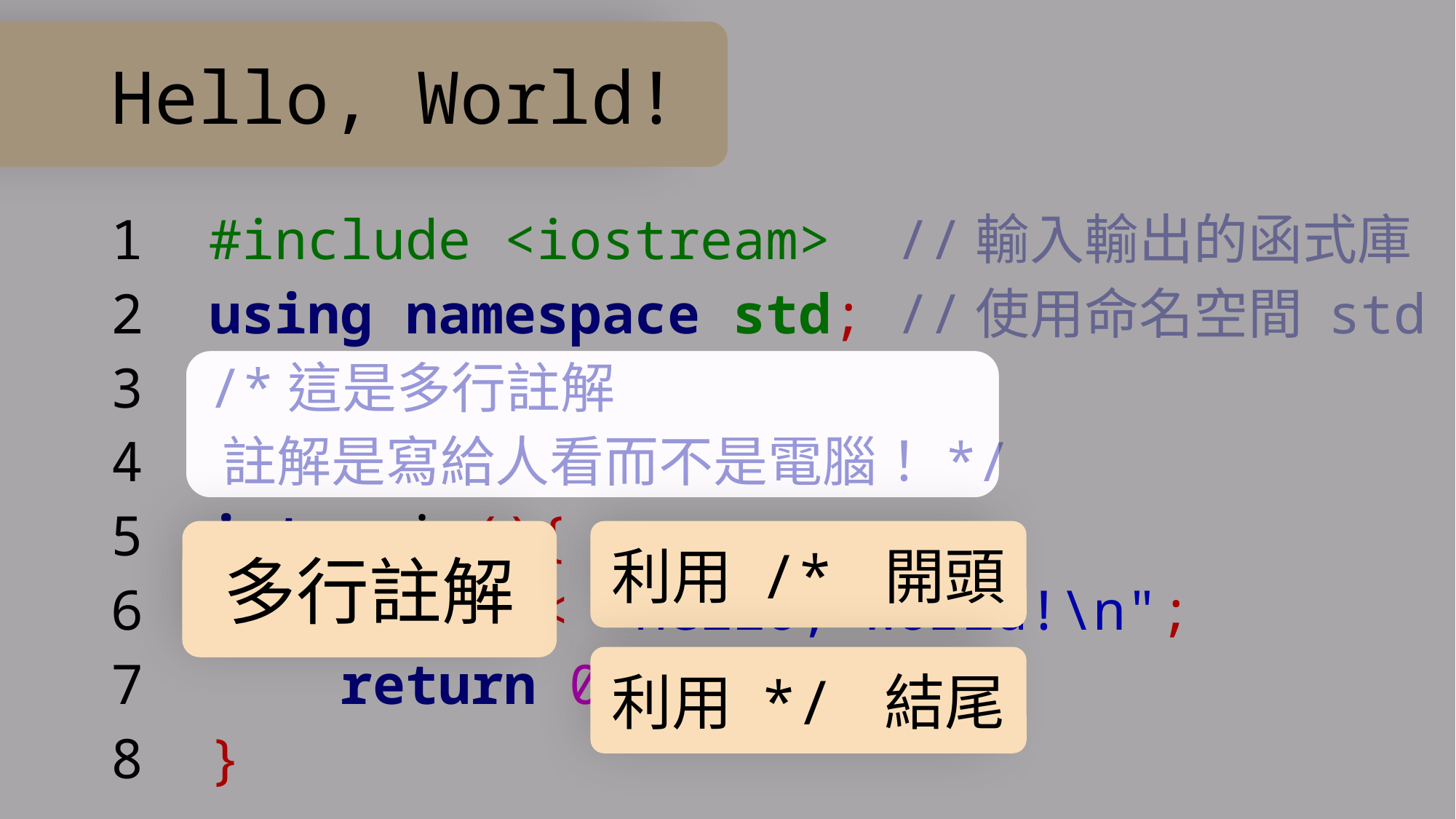

# Hello, World!
1  #include <iostream>  //輸入輸出的函式庫
2  using namespace std; //使用命名空間 std
3  /*這是多行註解
4  註解是寫給人看而不是電腦！*/
5  int main(){
6      cout << "Hello, World!\n";
7      return 0;
8  }

多行註解
利用 /* 開頭
利用 */ 結尾